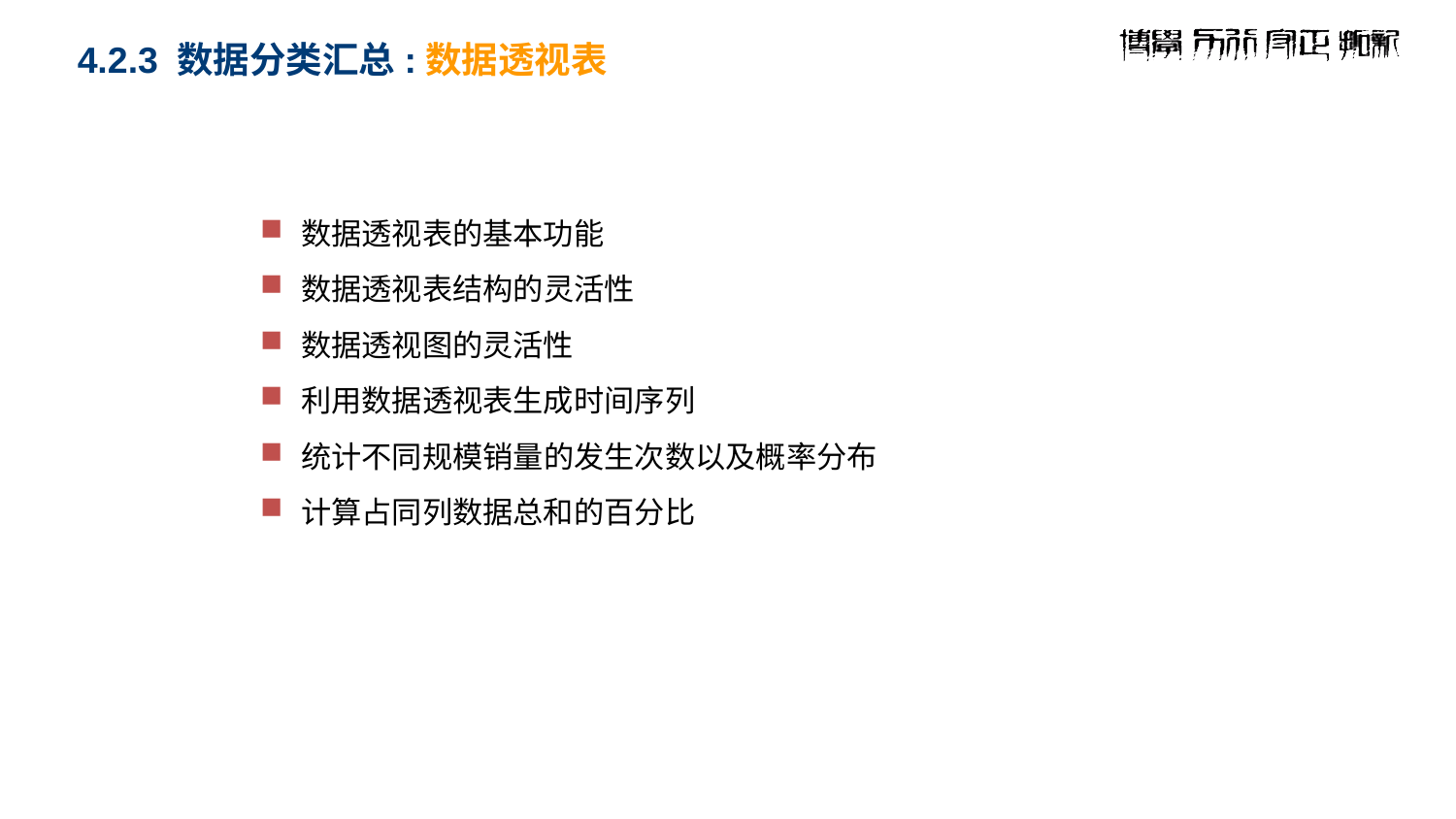

# 4.2.3 数据分类汇总:数据透视表
数据透视表的基本功能
数据透视表结构的灵活性
数据透视图的灵活性
利用数据透视表生成时间序列
统计不同规模销量的发生次数以及概率分布
计算占同列数据总和的百分比